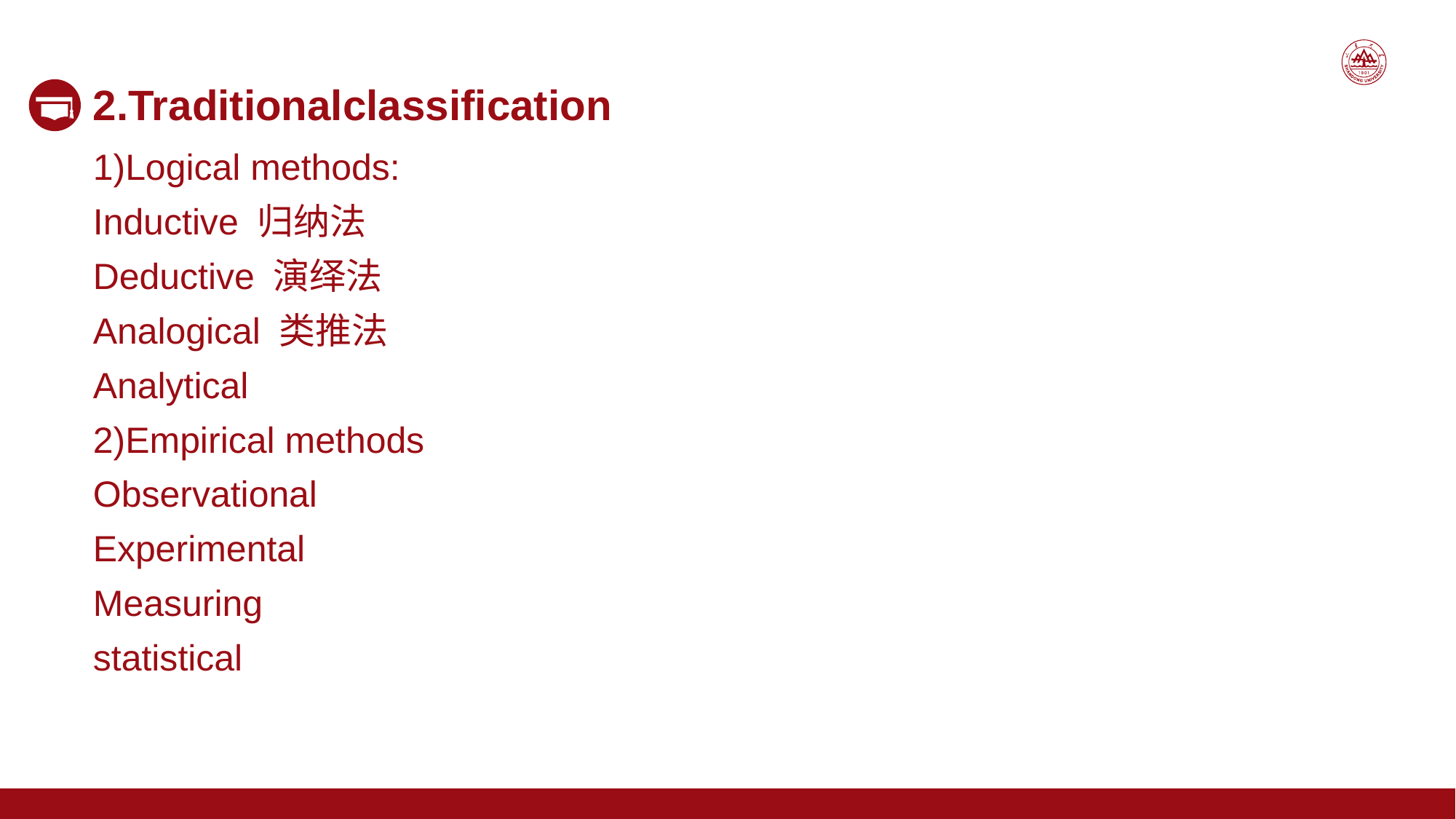

2.Traditionalclassification
1)Logical methods:
Inductive 归纳法
Deductive 演绎法
Analogical 类推法
Analytical
2)Empirical methods
Observational
Experimental
Measuring
statistical